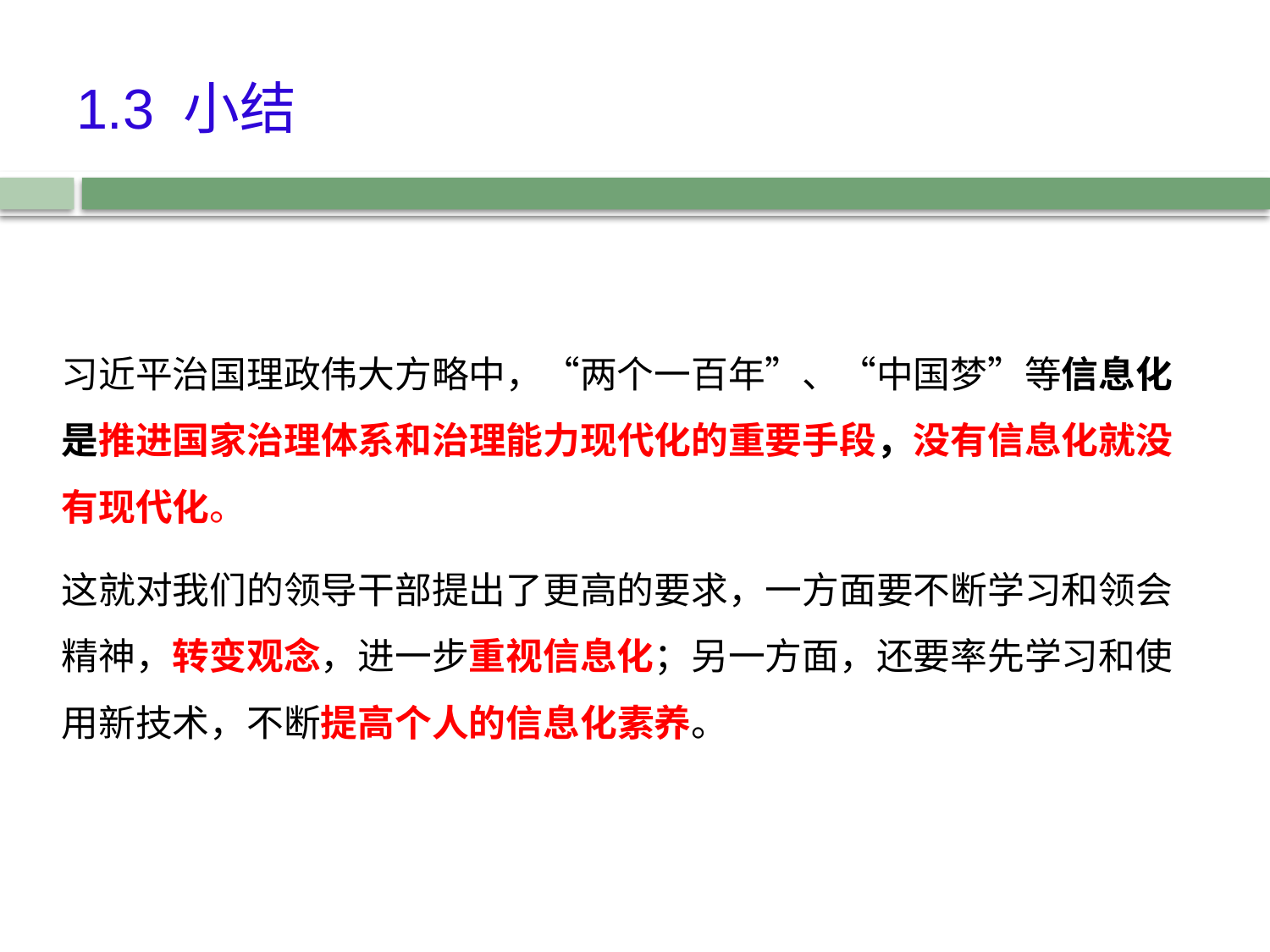

# 1.3 小结

习近平治国理政伟大方略中，“两个一百年”、“中国梦”等信息化是推进国家治理体系和治理能力现代化的重要手段，没有信息化就没有现代化。
这就对我们的领导干部提出了更高的要求，一方面要不断学习和领会精神，转变观念，进一步重视信息化；另一方面，还要率先学习和使用新技术，不断提高个人的信息化素养。